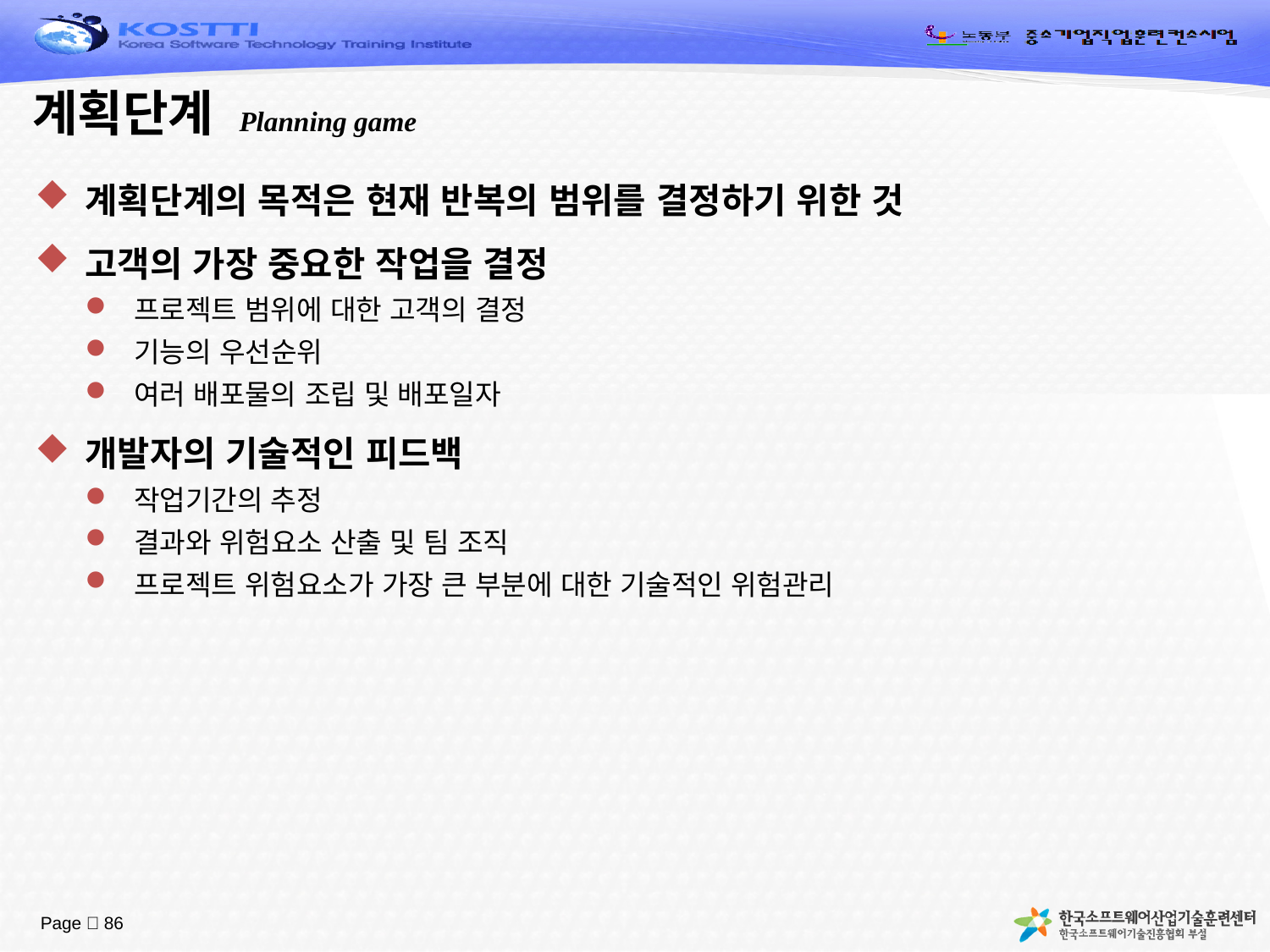

# 계획단계 Planning game
계획단계의 목적은 현재 반복의 범위를 결정하기 위한 것
고객의 가장 중요한 작업을 결정
프로젝트 범위에 대한 고객의 결정
기능의 우선순위
여러 배포물의 조립 및 배포일자
개발자의 기술적인 피드백
작업기간의 추정
결과와 위험요소 산출 및 팀 조직
프로젝트 위험요소가 가장 큰 부분에 대한 기술적인 위험관리